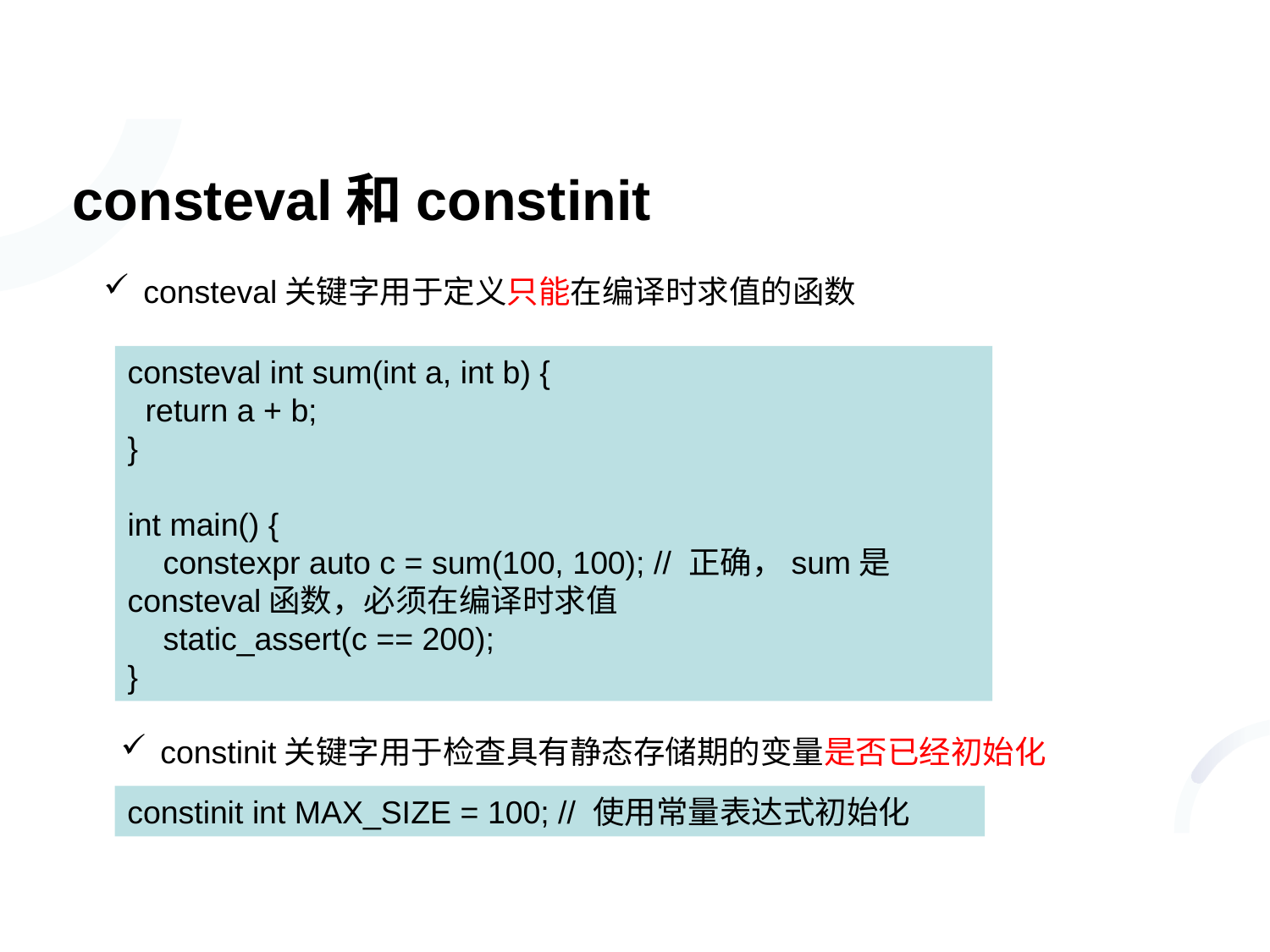

# consteval和constinit
consteval关键字用于定义只能在编译时求值的函数
consteval int sum(int a, int b) {
  return a + b;
}

int main() {
    constexpr auto c = sum(100, 100); // 正确，sum是consteval函数，必须在编译时求值
    static_assert(c == 200);
}
constinit关键字用于检查具有静态存储期的变量是否已经初始化
constinit int MAX_SIZE = 100; // 使用常量表达式初始化